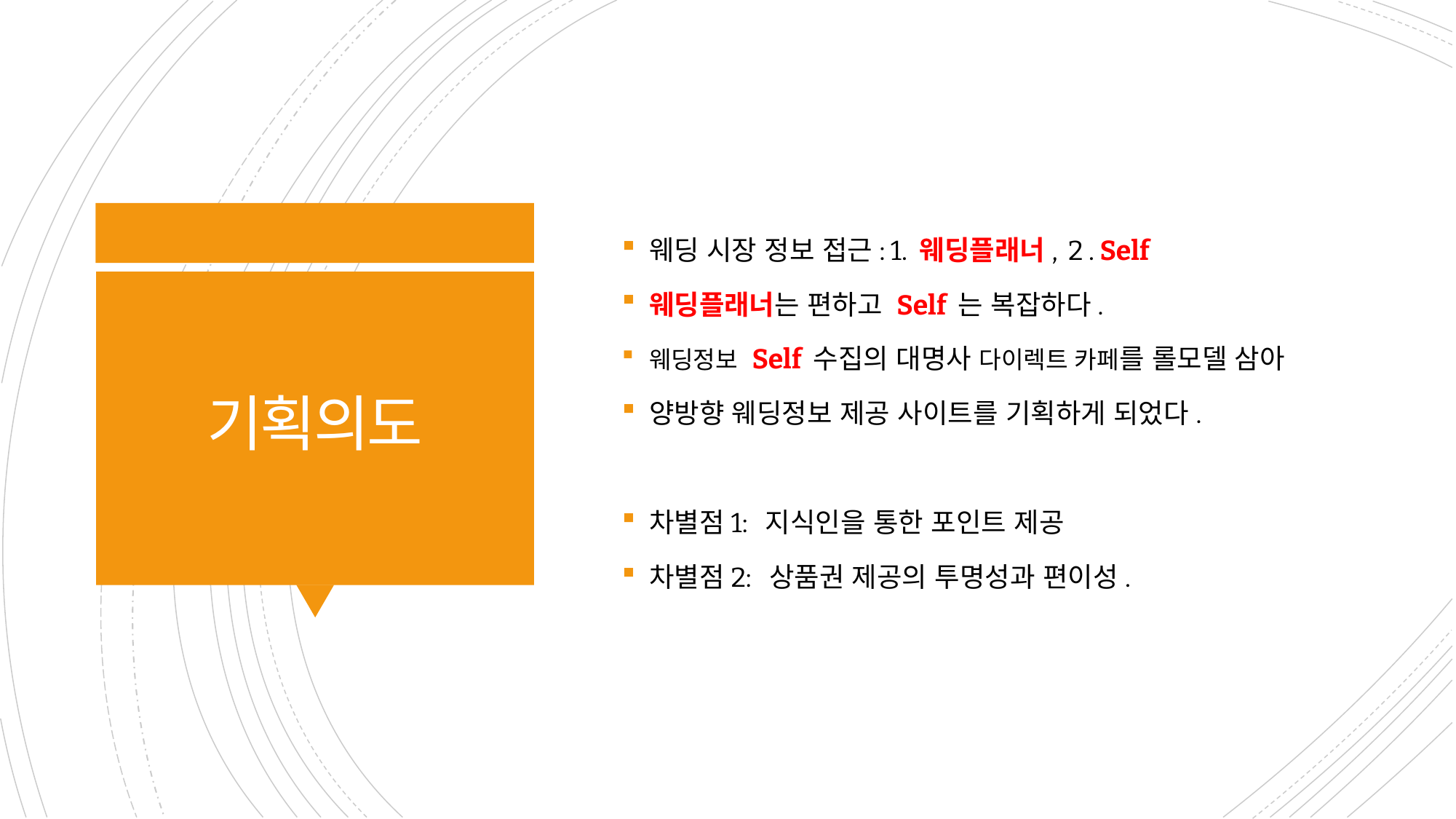

웨딩 시장 정보 접근: 1. 웨딩플래너,  2 . Self
웨딩플래너는 편하고 Self 는 복잡하다.
웨딩정보 Self 수집의 대명사 다이렉트 카페를 롤모델 삼아
양방향 웨딩정보 제공 사이트를 기획하게 되었다.

차별점1:  지식인을 통한 포인트 제공
차별점2:  상품권 제공의 투명성과 편이성.
# 기획의도